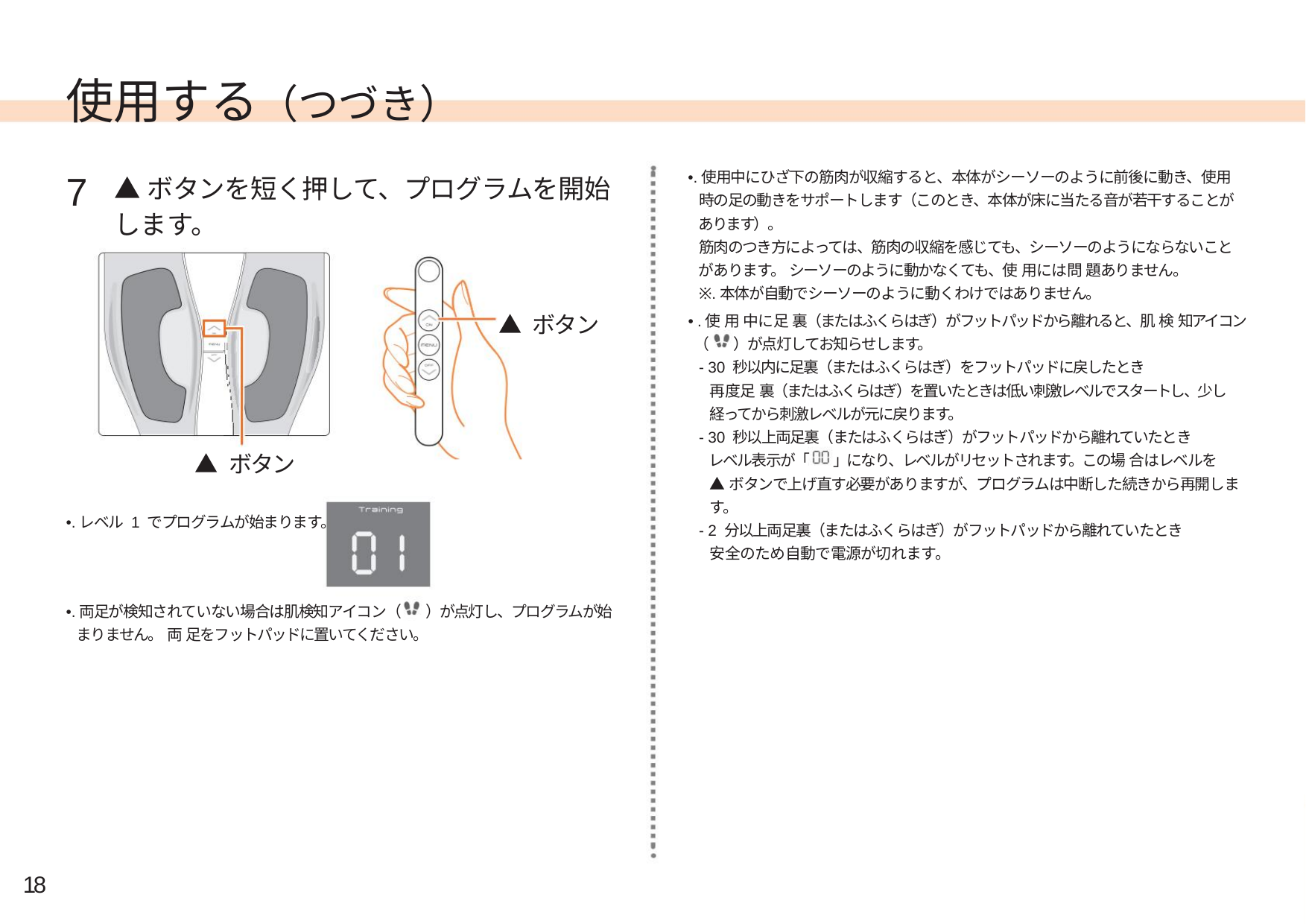

使用する（つづき）
7
▲ボタンを短く押して、プログラムを開始
します。
•.使用中にひざ下の筋肉が収縮すると、本体がシーソーのように前後に動き、使用
時の足の動きをサポートします（このとき、本体が床に当たる音が若干することが
あります）。
筋肉のつき方によっては、筋肉の収縮を感じても、シーソーのようにならないこと
があります。 シーソーのように動かなくても、使 用には問 題ありません。
※.本体が自動でシーソーのように動くわけではありません。
▲ ボタン
• .使 用 中に足 裏（またはふくらはぎ）がフットパッドから離れると、肌 検 知アイコン
（
）が点灯してお知らせします。
- 30 秒以内に足裏（またはふくらはぎ）をフットパッドに戻したとき
再度足 裏（またはふくらはぎ）を置いたときは低い刺激レベルでスタートし、少し
経ってから刺激レベルが元に戻ります。
- 30 秒以上両足裏（またはふくらはぎ）がフットパッドから離れていたとき
レベル表示が「 」になり、レベルがリセットされます。この場 合はレベルを
▲ボタンで上げ直す必要がありますが、プログラムは中断した続きから再開しま
す。
- 2 分以上両足裏（またはふくらはぎ）がフットパッドから離れていたとき
安全のため自動で電源が切れます。
▲ ボタン
•.レベル 1 でプログラムが始まります。
•.両足が検知されていない場合は肌検知アイコン（ ）が点灯し、プログラムが始
まりません。 両 足をフットパッドに置いてください。
18